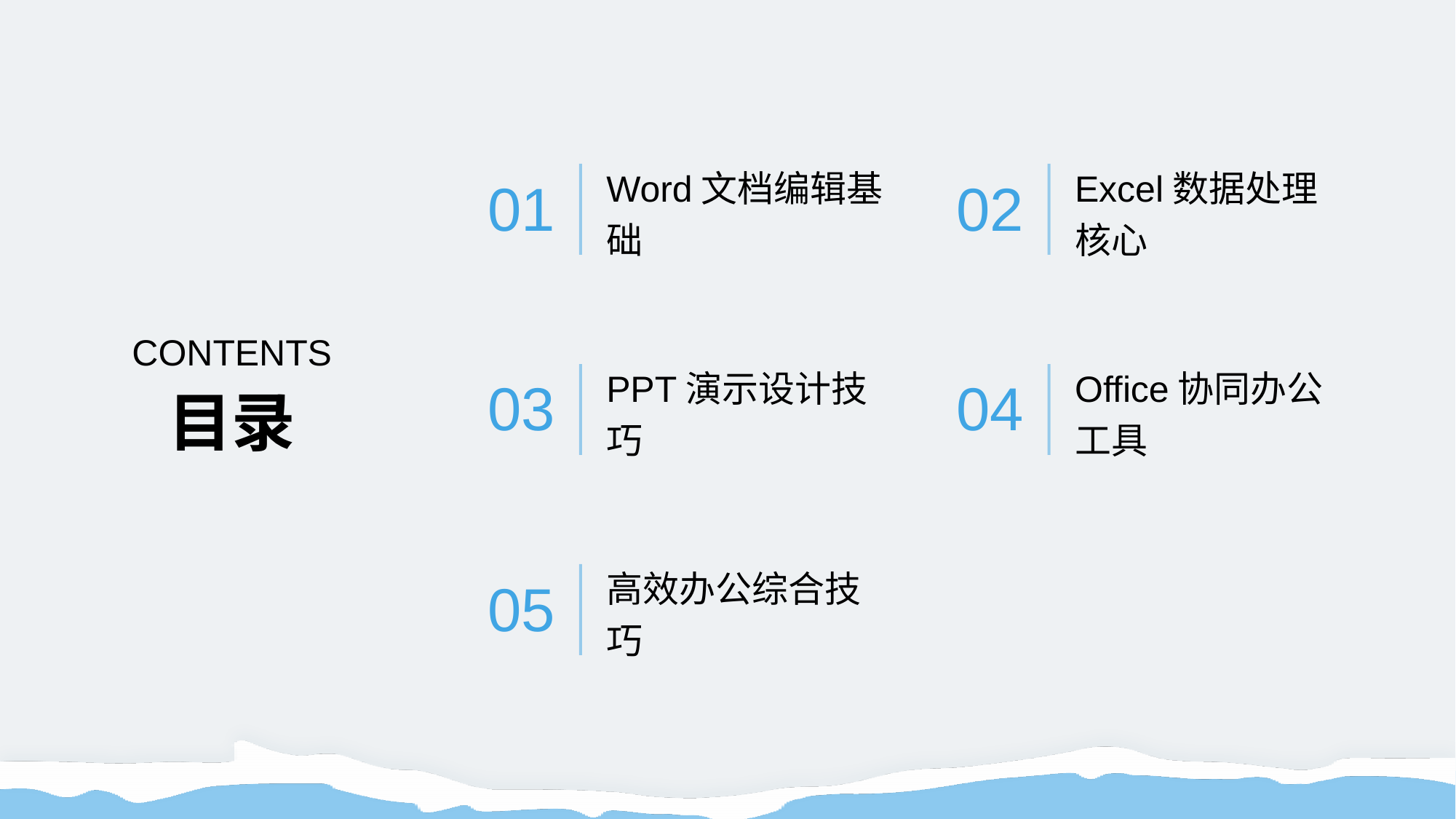

Word文档编辑基础
Excel数据处理核心

01
02
CONTENTS
PPT演示设计技巧
Office协同办公工具

03
04
目录
高效办公综合技巧

05